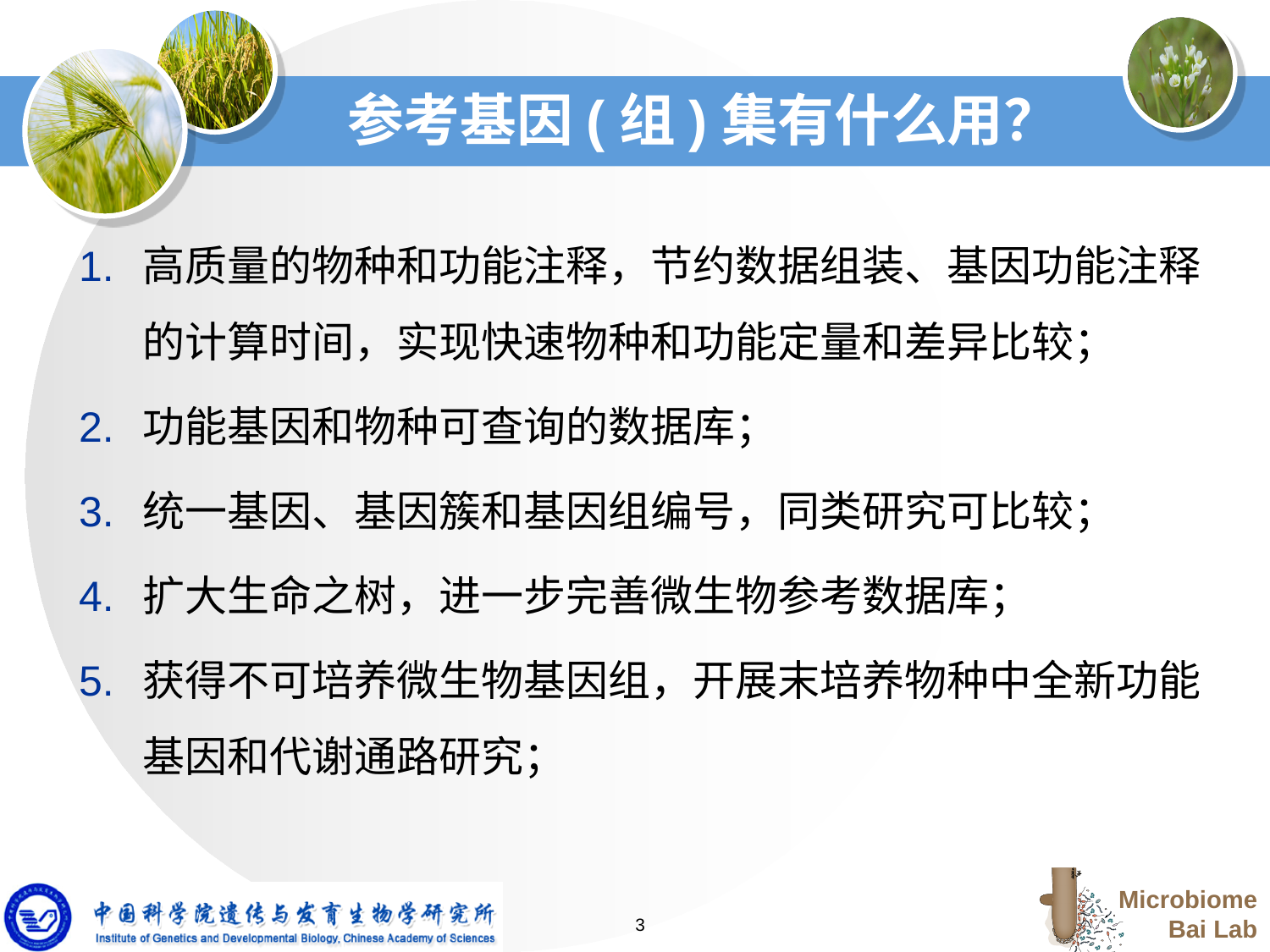

# 参考基因(组)集有什么用？
高质量的物种和功能注释，节约数据组装、基因功能注释的计算时间，实现快速物种和功能定量和差异比较；
功能基因和物种可查询的数据库；
统一基因、基因簇和基因组编号，同类研究可比较；
扩大生命之树，进一步完善微生物参考数据库；
获得不可培养微生物基因组，开展末培养物种中全新功能基因和代谢通路研究；

3